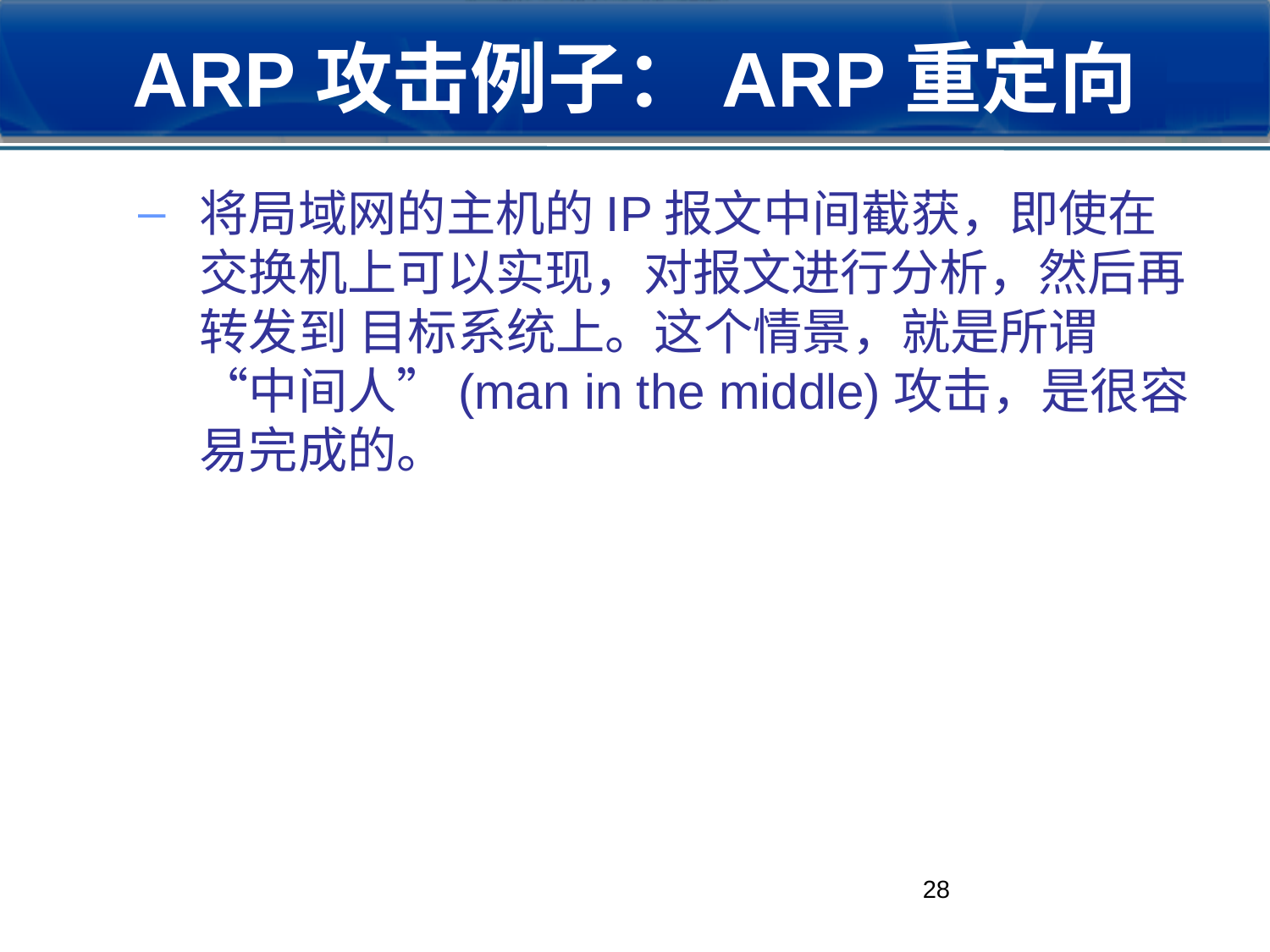

# ARP攻击例子：ARP重定向
将局域网的主机的IP报文中间截获，即使在交换机上可以实现，对报文进行分析，然后再转发到 目标系统上。这个情景，就是所谓“中间人”(man in the middle)攻击，是很容易完成的。
28